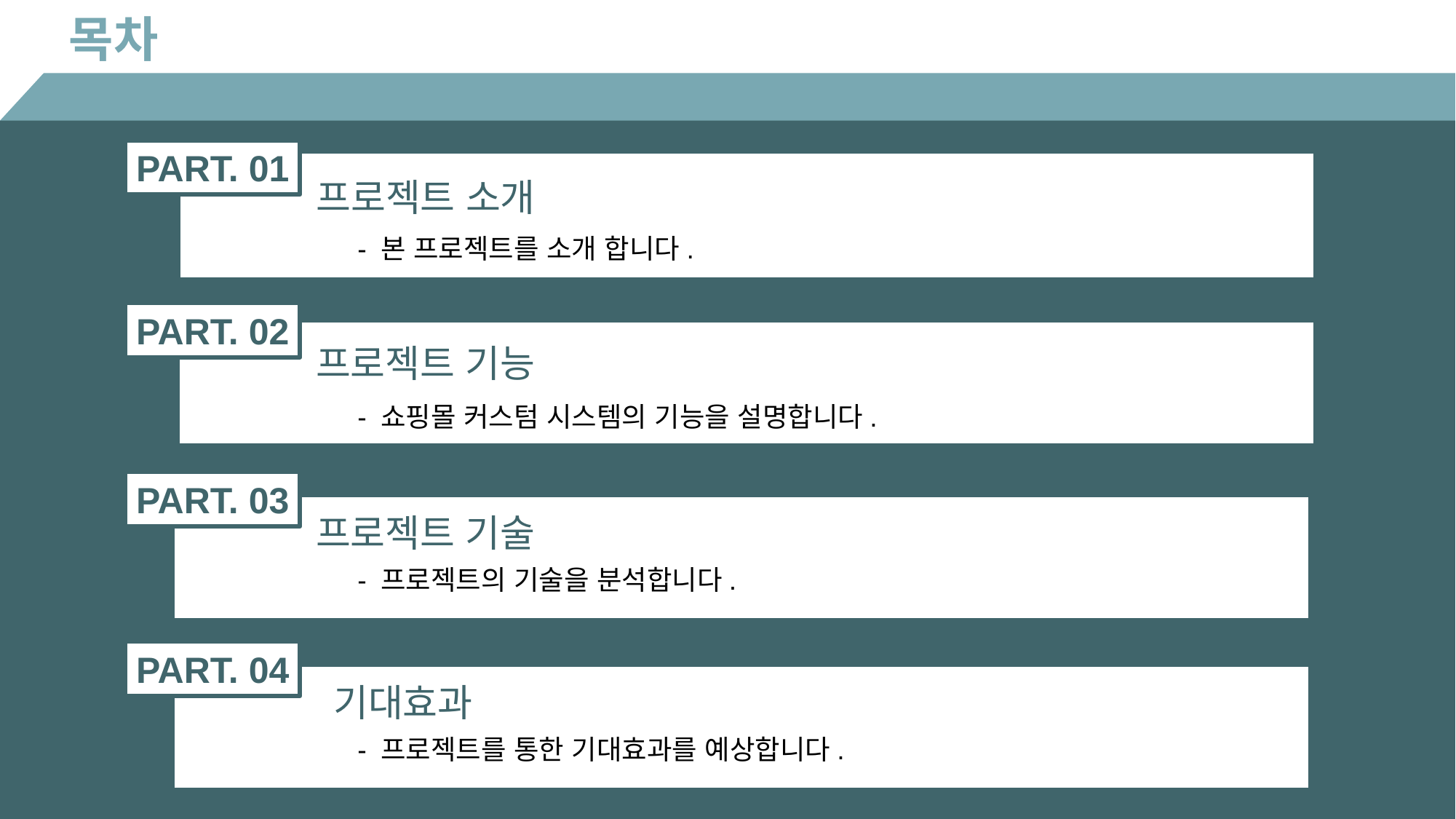

목차

PART. 01

프로젝트 소개
- 본 프로젝트를 소개 합니다.
PART. 02

프로젝트 기능
- 쇼핑몰 커스텀 시스템의 기능을 설명합니다.
PART. 03

프로젝트 기술
- 프로젝트의 기술을 분석합니다.
PART. 04

 기대효과
- 프로젝트를 통한 기대효과를 예상합니다.